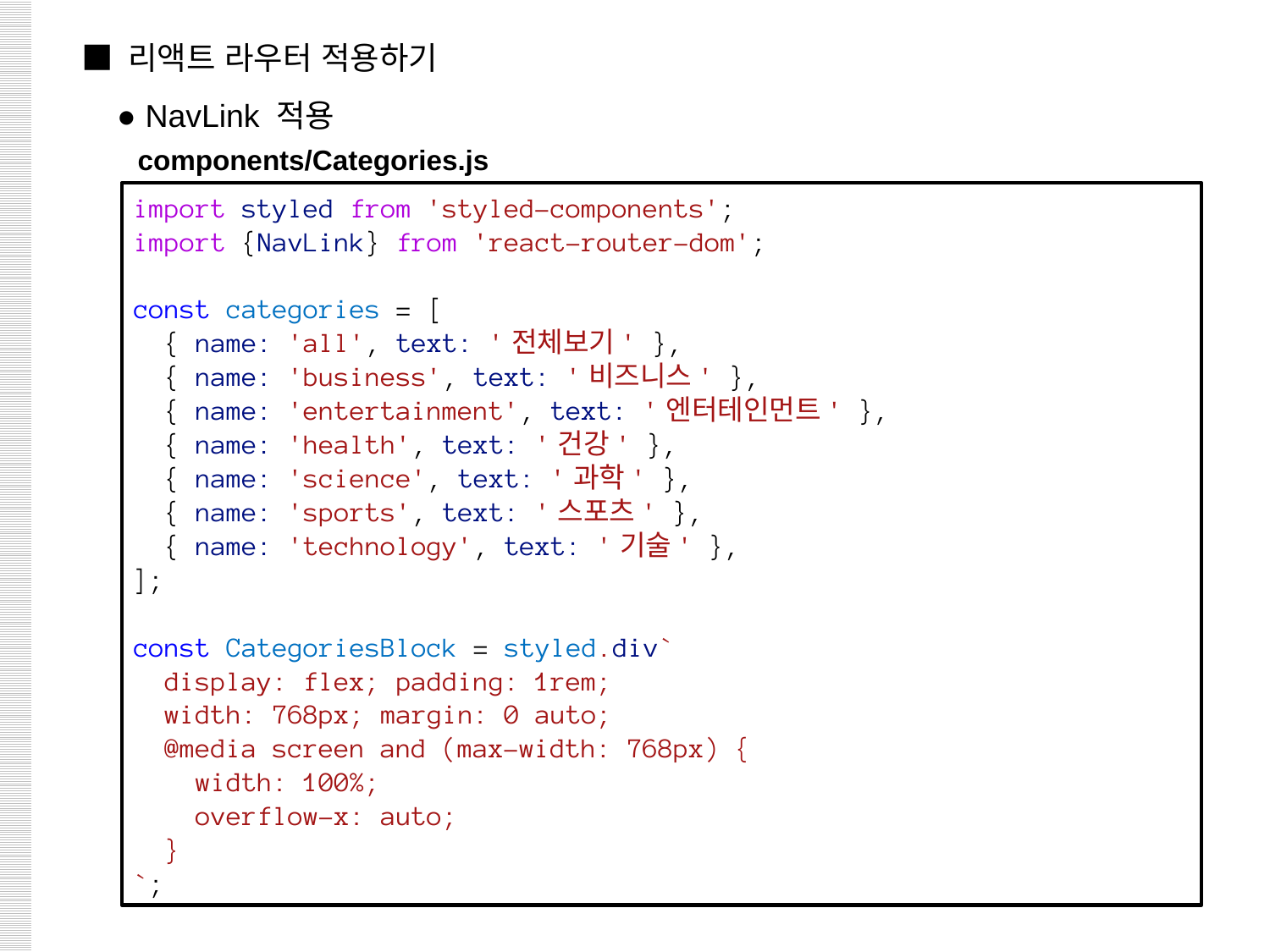

■ 리액트 라우터 적용하기
    ● NavLink 적용
components/Categories.js
import styled from 'styled-components';
import {NavLink} from 'react-router-dom';
const categories = [
  { name: 'all', text: '전체보기' },
  { name: 'business', text: '비즈니스' },
  { name: 'entertainment', text: '엔터테인먼트' },
  { name: 'health', text: '건강' },
  { name: 'science', text: '과학' },
  { name: 'sports', text: '스포츠' },
  { name: 'technology', text: '기술' },
];
const CategoriesBlock = styled.div`
  display: flex; padding: 1rem;
  width: 768px; margin: 0 auto;
  @media screen and (max-width: 768px) {
    width: 100%;
    overflow-x: auto;
  }
`;